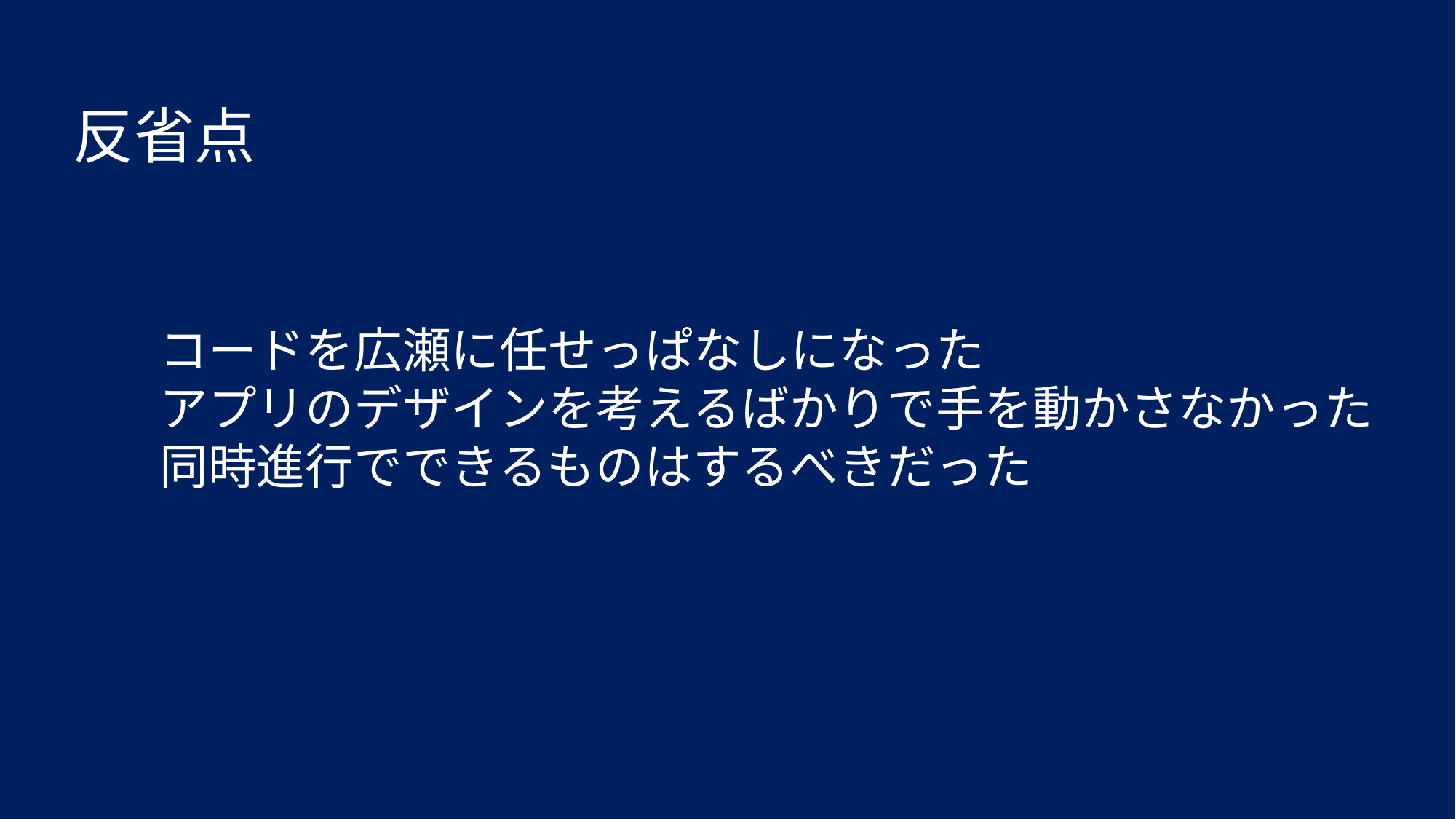

反省点
コードを広瀬に任せっぱなしになった
アプリのデザインを考えるばかりで手を動かさなかった
同時進行でできるものはするべきだった